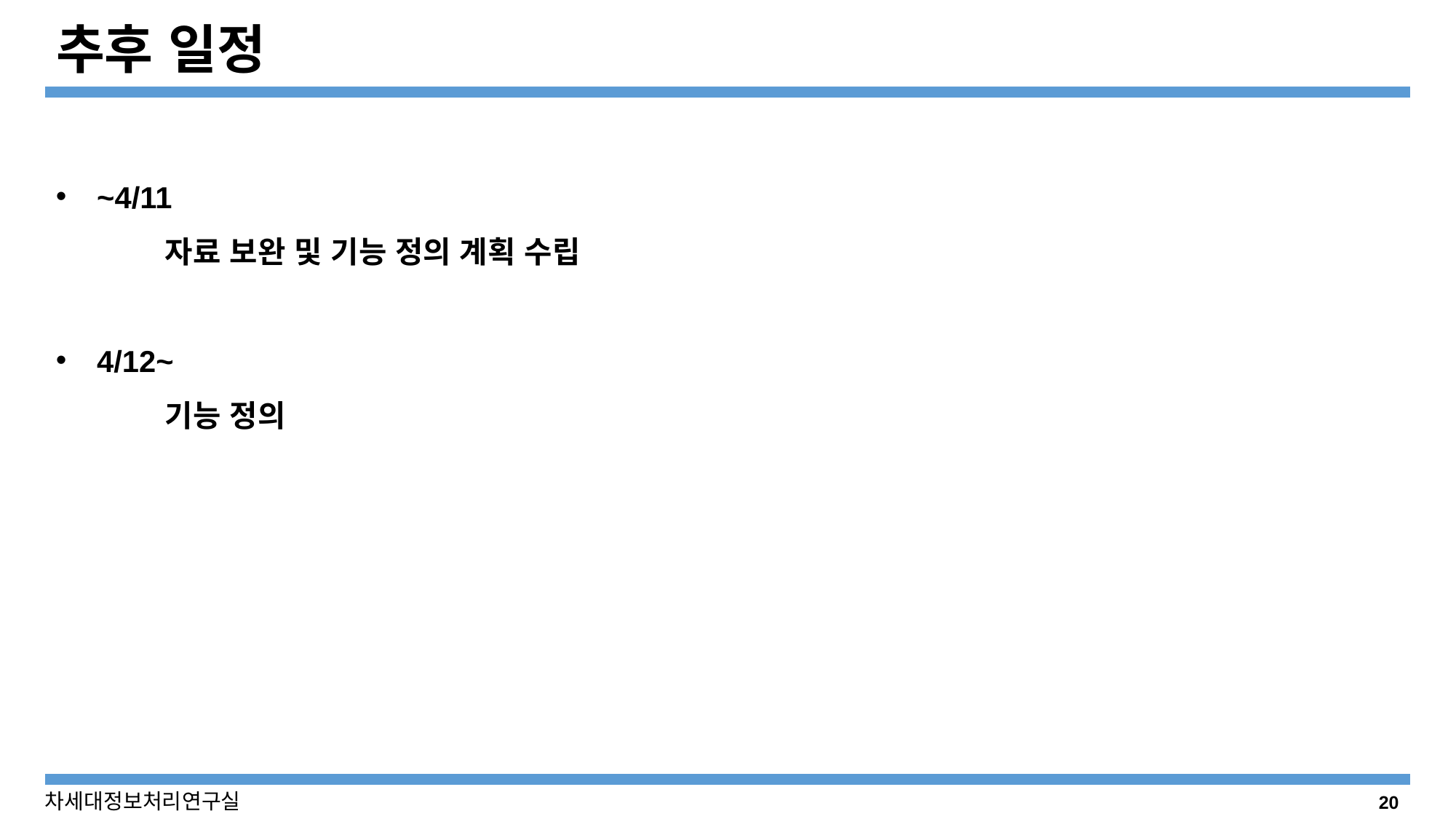

# 추후 일정
~4/11
	자료 보완 및 기능 정의 계획 수립

4/12~
	기능 정의
20